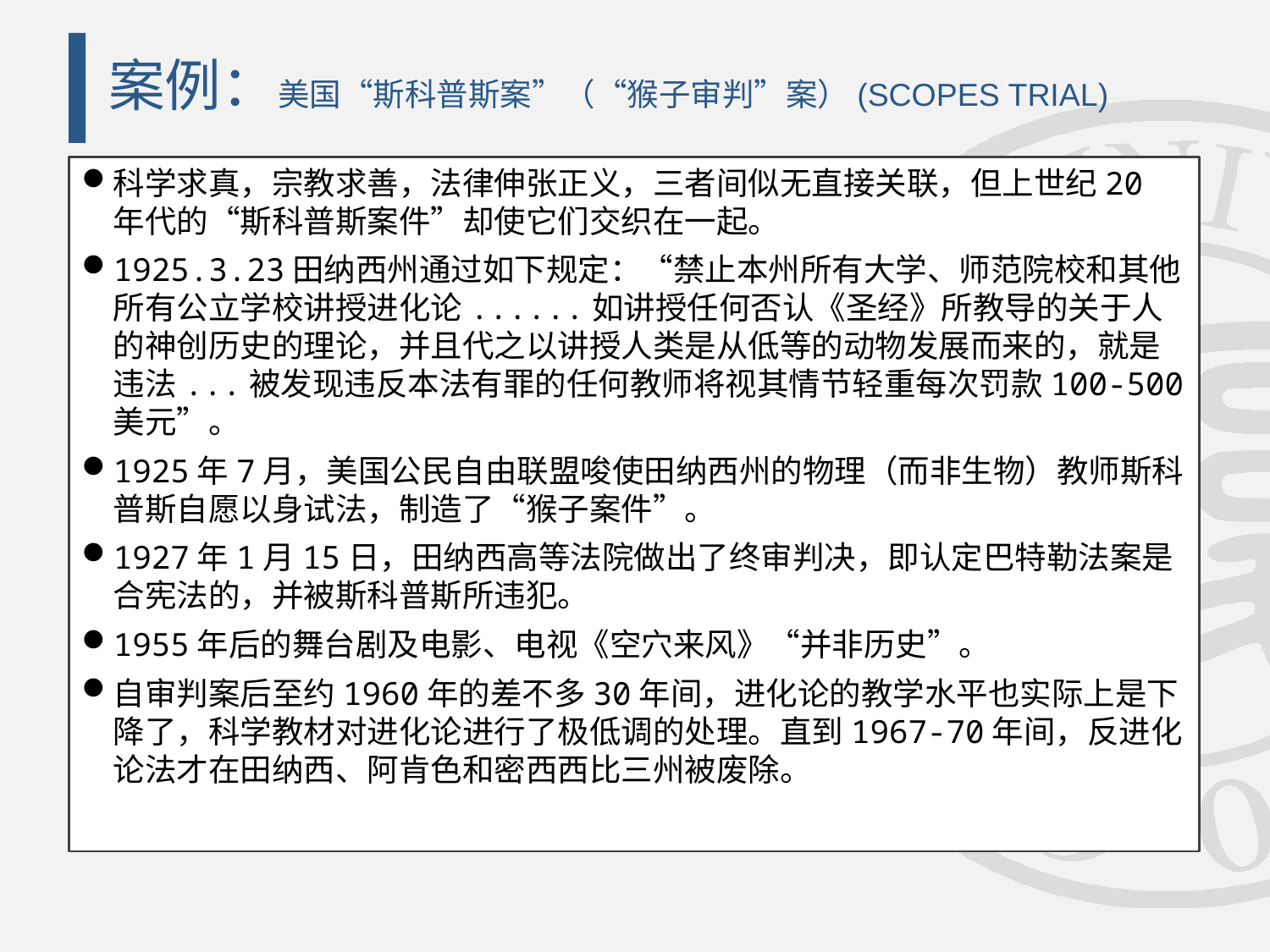

# 案例：美国“斯科普斯案”（“猴子审判”案）(SCOPES TRIAL)
科学求真，宗教求善，法律伸张正义，三者间似无直接关联，但上世纪20 年代的“斯科普斯案件”却使它们交织在一起。
1925.3.23田纳西州通过如下规定：“禁止本州所有大学、师范院校和其他所有公立学校讲授进化论......如讲授任何否认《圣经》所教导的关于人的神创历史的理论，并且代之以讲授人类是从低等的动物发展而来的，就是违法...被发现违反本法有罪的任何教师将视其情节轻重每次罚款100-500美元”。
1925年7月，美国公民自由联盟唆使田纳西州的物理（而非生物）教师斯科普斯自愿以身试法，制造了“猴子案件”。
1927年1月15日，田纳西高等法院做出了终审判决，即认定巴特勒法案是合宪法的，并被斯科普斯所违犯。
1955年后的舞台剧及电影、电视《空穴来风》“并非历史”。
自审判案后至约1960年的差不多30年间，进化论的教学水平也实际上是下降了，科学教材对进化论进行了极低调的处理。直到1967-70年间，反进化论法才在田纳西、阿肯色和密西西比三州被废除。